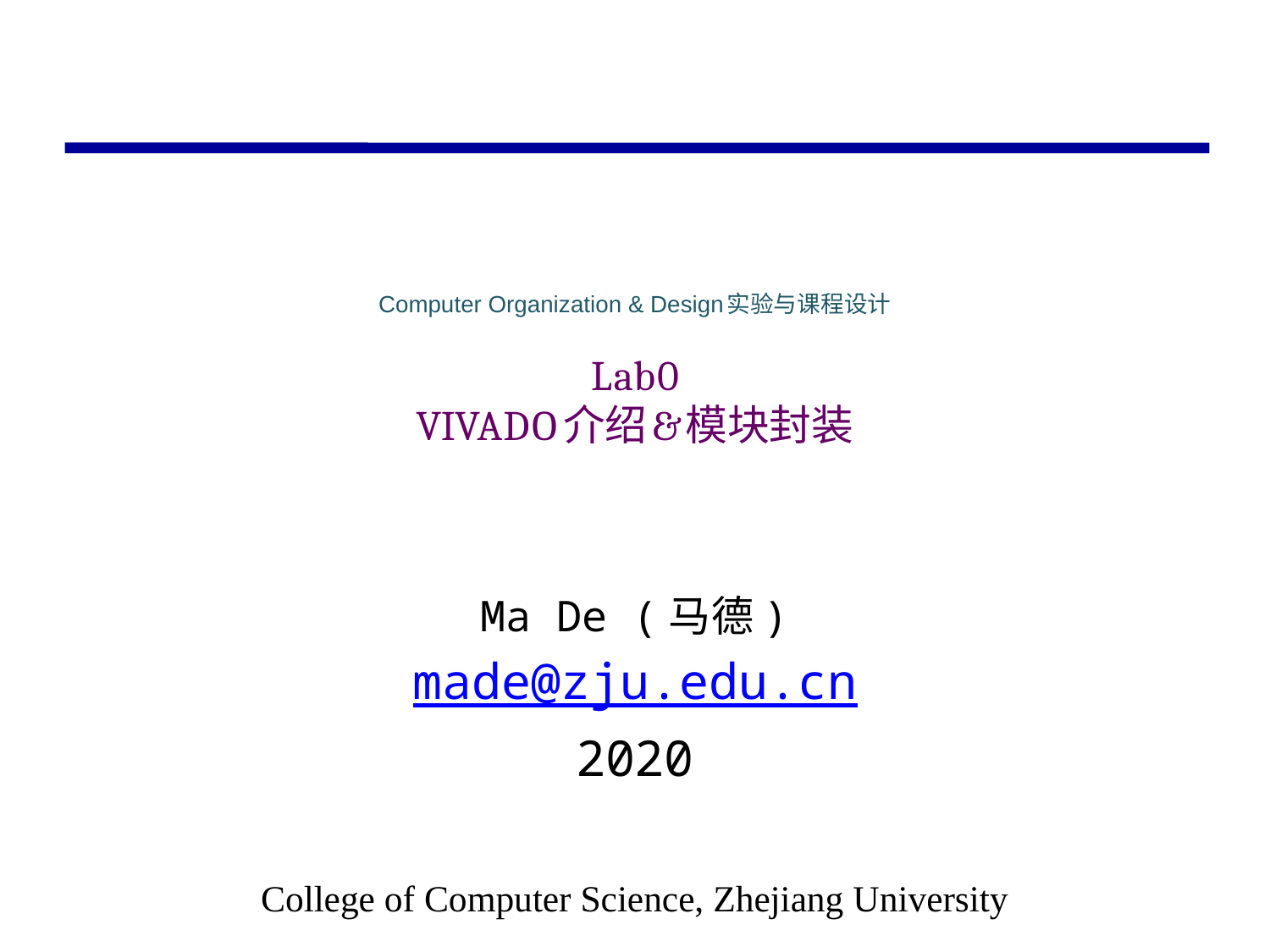

# Computer Organization & Design实验与课程设计 Lab0 VIVADO介绍&模块封装
Ma De (马德)
made@zju.edu.cn
2020
College of Computer Science, Zhejiang University